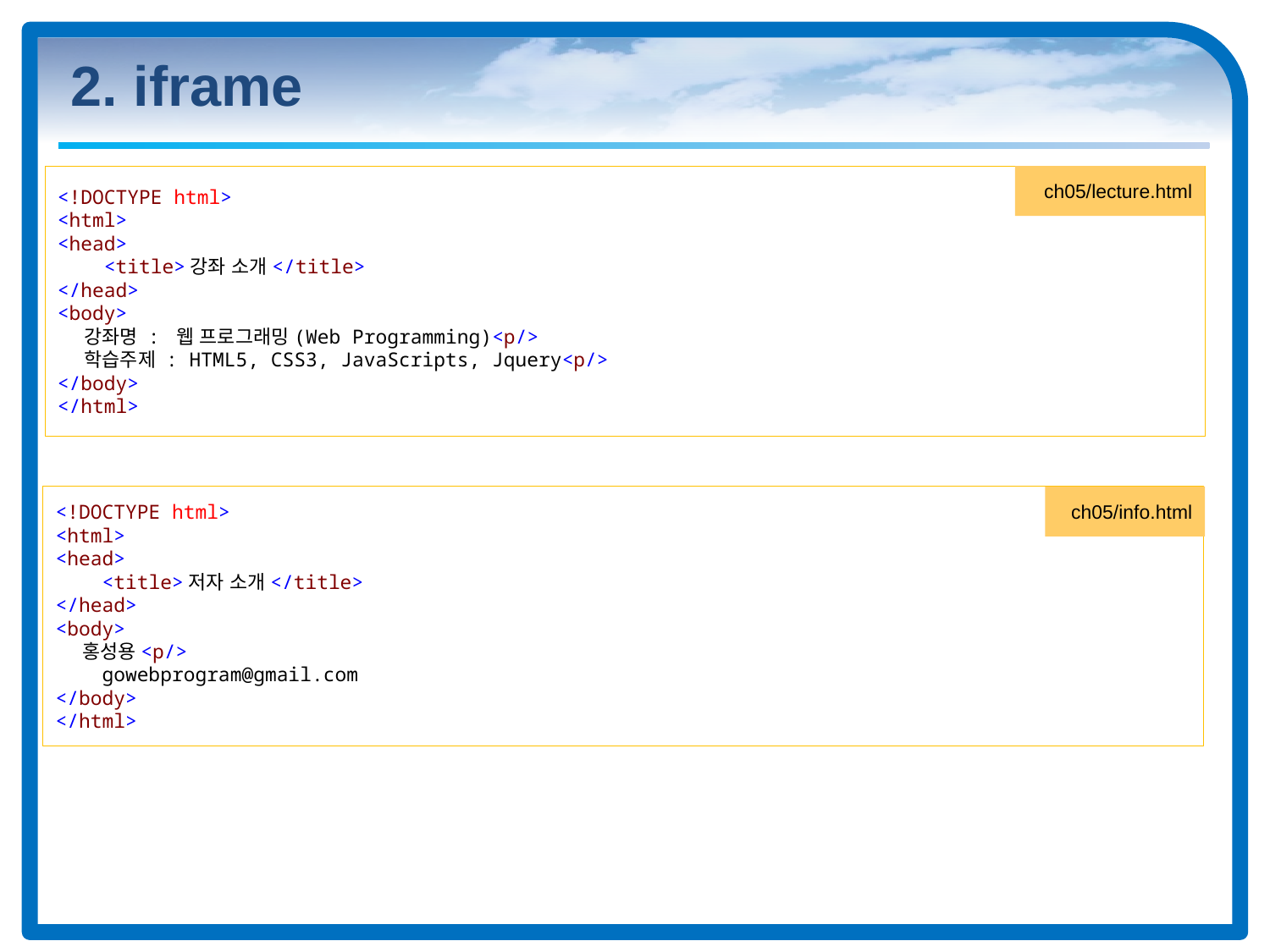

# 2. iframe
<!DOCTYPE html>
<html>
<head>
    <title>강좌 소개</title>
</head>
<body>
    강좌명 : 웹 프로그래밍(Web Programming)<p/>
    학습주제 : HTML5, CSS3, JavaScripts, Jquery<p/>
</body>
</html>
ch05/lecture.html
<!DOCTYPE html>
<html>
<head>
    <title>저자 소개</title>
</head>
<body>
    홍성용<p/>
    gowebprogram@gmail.com
</body>
</html>
ch05/info.html